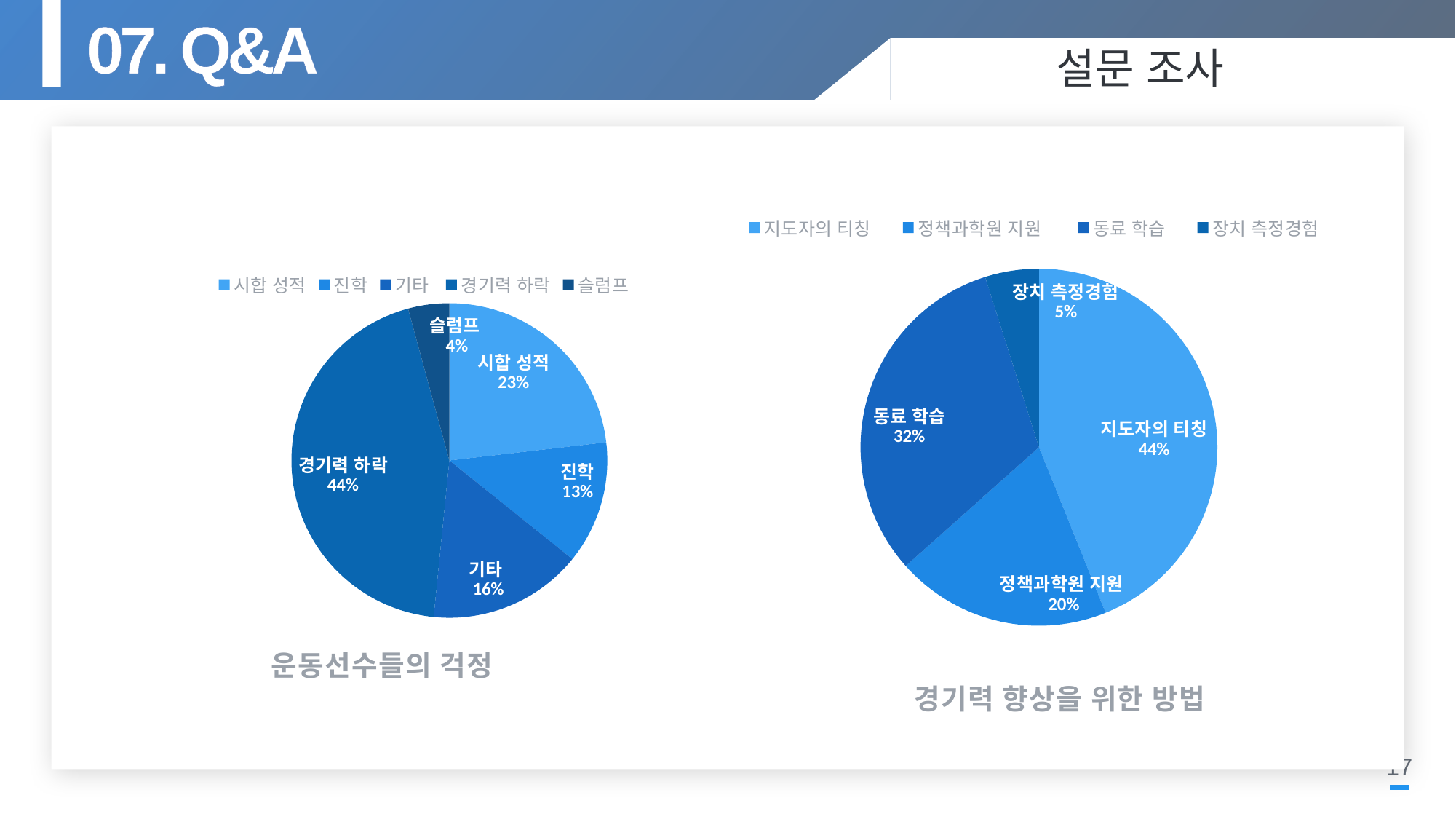

07. Q&A

설문 조사

ㅍㅍ

[unsupported chart]

### Chart:

| Category | 경기력 향상을 위한 방법 |
|---|---|
| 지도자의 티칭 | 7.2 |
| 정책과학원 지원  | 3.2 |
| 동료 학습 | 5.2 |
| 장치 측정경험 | 0.8 |